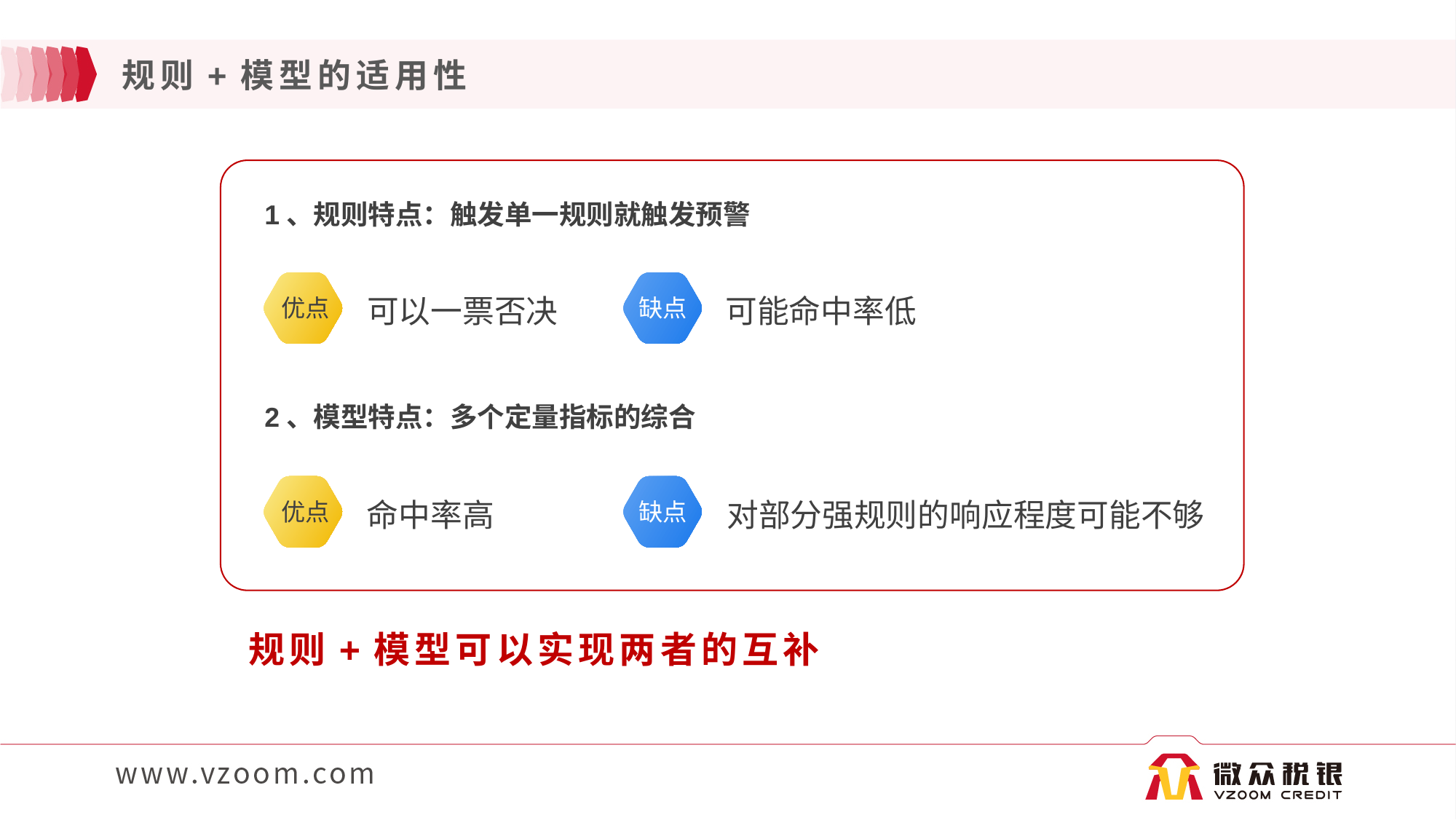

# 规则+模型的适用性

1、规则特点：触发单一规则就触发预警

可以一票否决
可能命中率低
优点
缺点
2、模型特点：多个定量指标的综合

命中率高
对部分强规则的响应程度可能不够
优点
缺点
规则+模型可以实现两者的互补